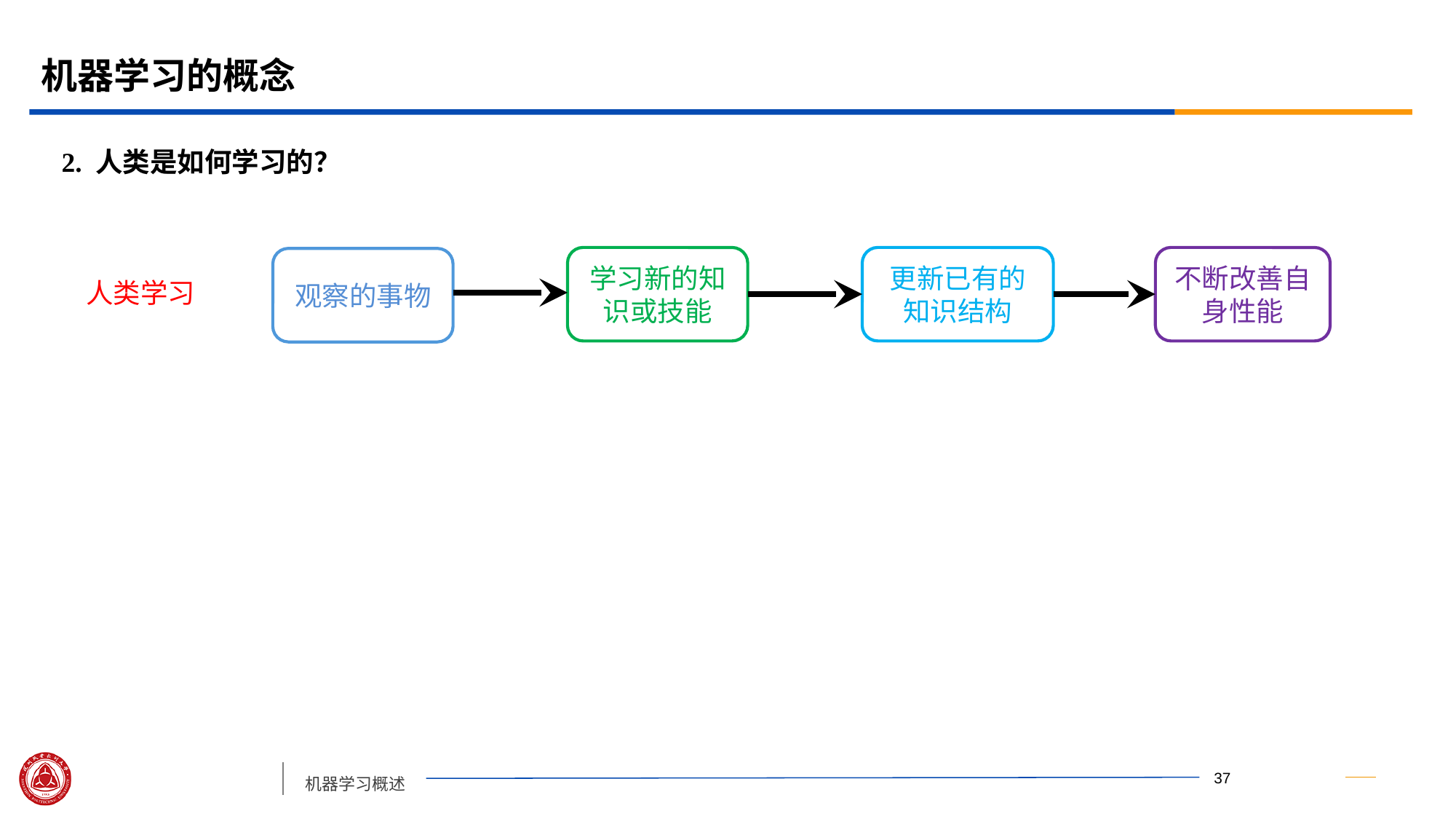

# 机器学习的概念
2. 人类是如何学习的？
学习新的知识或技能
更新已有的知识结构
不断改善自身性能
观察的事物
人类学习